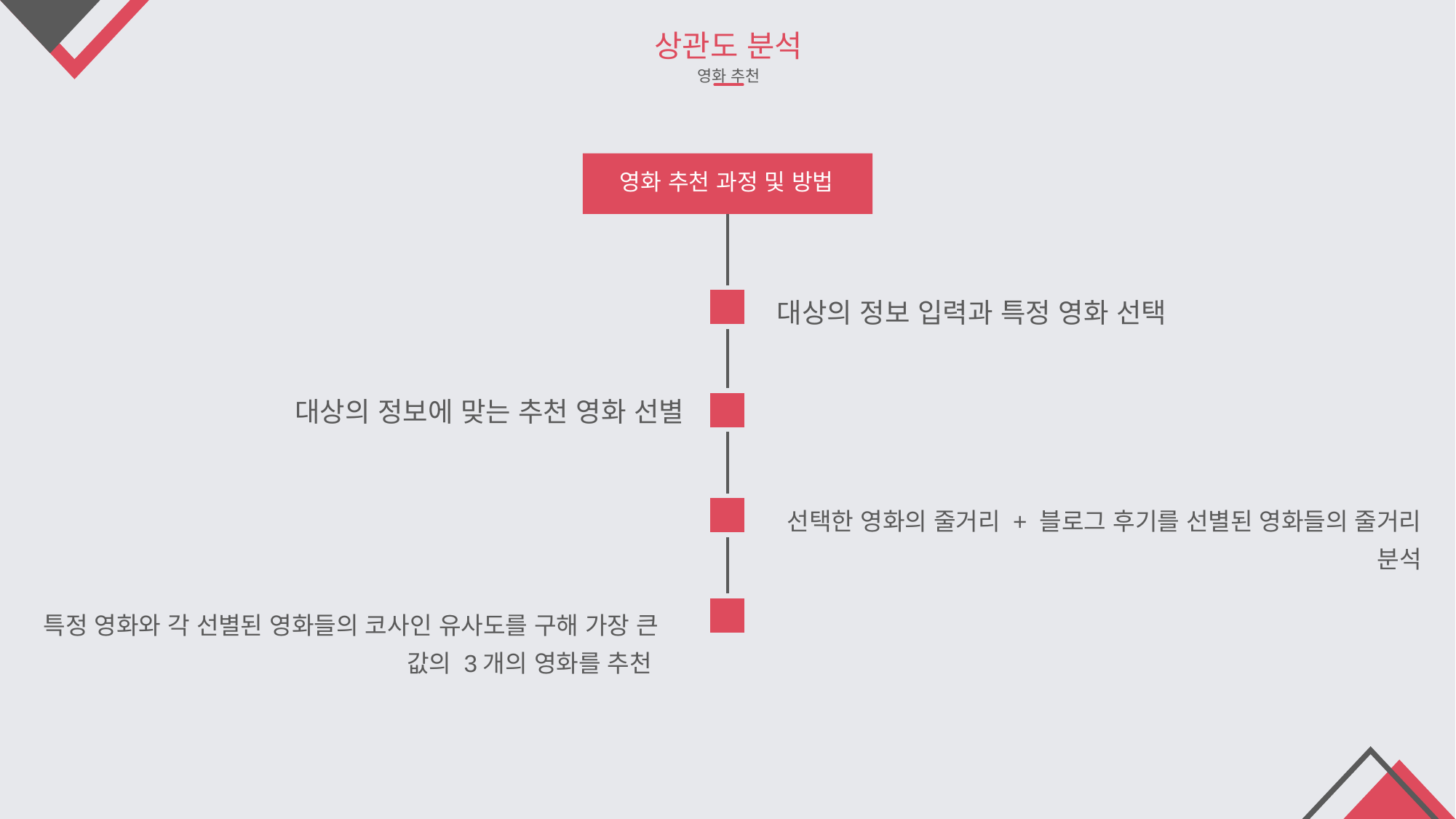

상관도 분석
영화 추천

영화 추천 과정 및 방법
대상의 정보 입력과 특정 영화 선택

대상의 정보에 맞는 추천 영화 선별

선택한 영화의 줄거리 + 블로그 후기를 선별된 영화들의 줄거리 분석

특정 영화와 각 선별된 영화들의 코사인 유사도를 구해 가장 큰 값의 3개의 영화를 추천